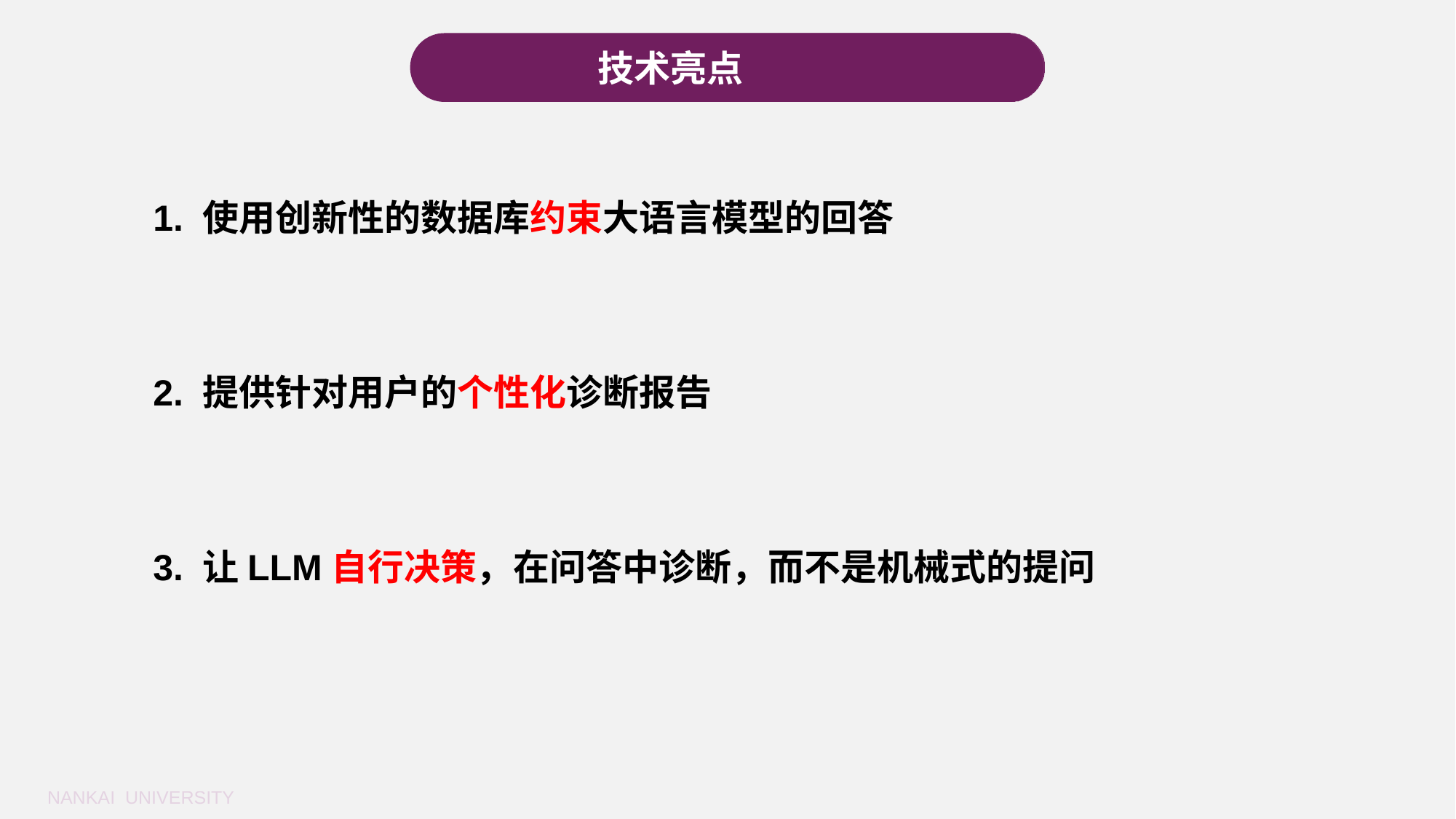

技术亮点
1. 使用创新性的数据库约束大语言模型的回答

2. 提供针对用户的个性化诊断报告

3. 让LLM自行决策，在问答中诊断，而不是机械式的提问